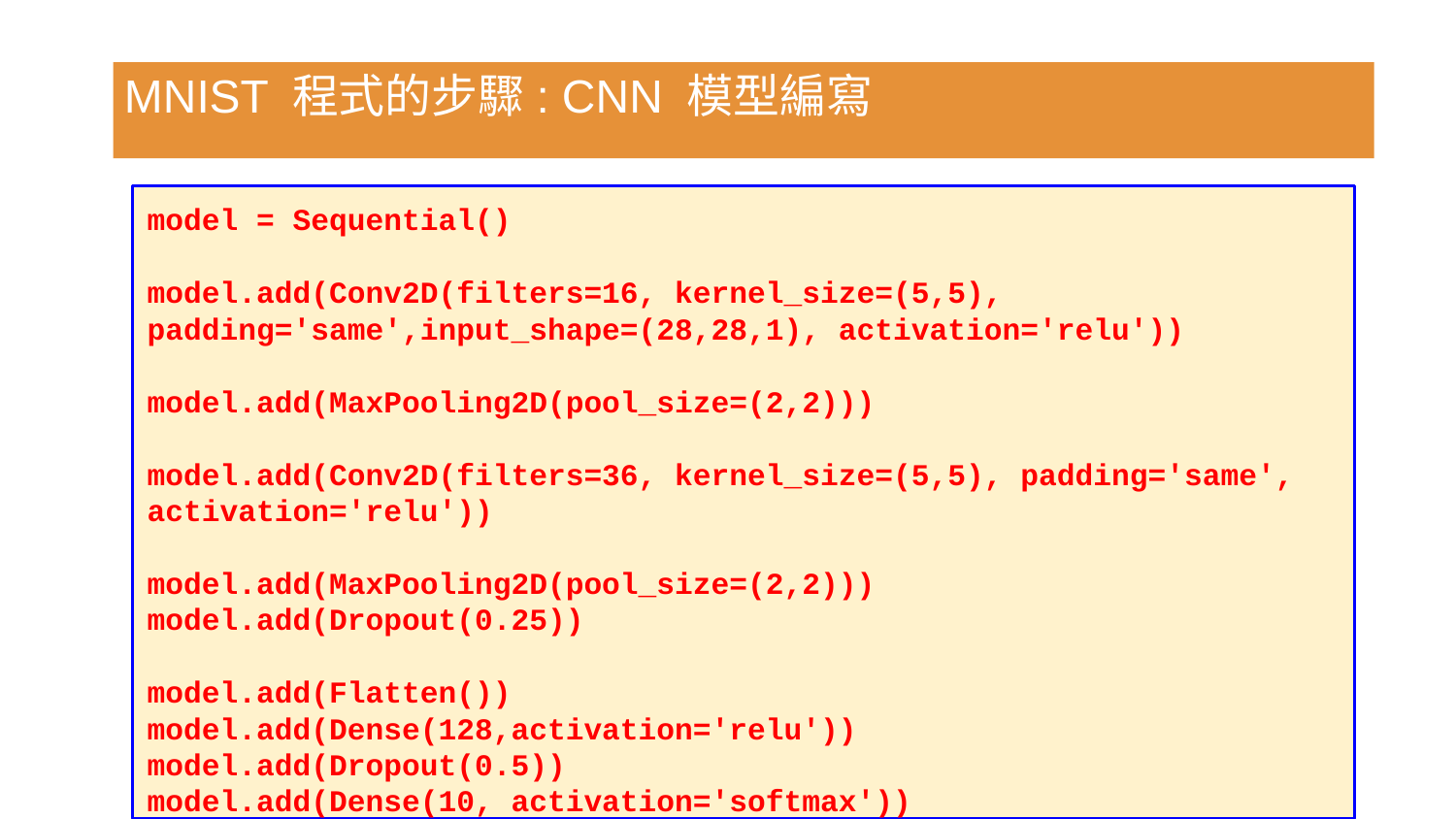

MNIST 程式的步驟: CNN 模型編寫
model = Sequential()

model.add(Conv2D(filters=16, kernel_size=(5,5), padding='same',input_shape=(28,28,1), activation='relu'))

model.add(MaxPooling2D(pool_size=(2,2)))

model.add(Conv2D(filters=36, kernel_size=(5,5), padding='same', activation='relu'))

model.add(MaxPooling2D(pool_size=(2,2)))
model.add(Dropout(0.25))

model.add(Flatten())
model.add(Dense(128,activation='relu'))
model.add(Dropout(0.5))
model.add(Dense(10, activation='softmax'))